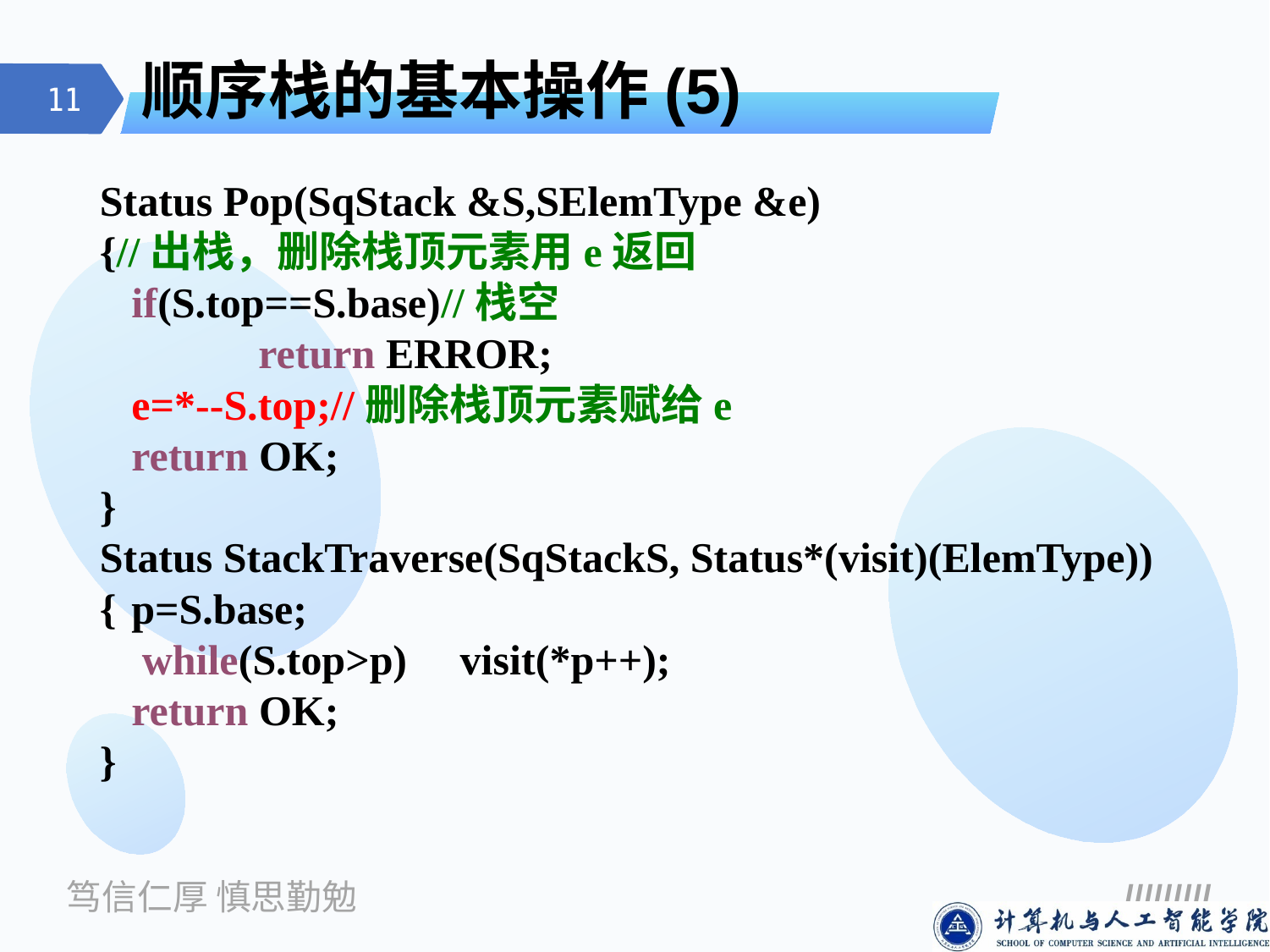

# 顺序栈的基本操作(5)
Status Pop(SqStack &S,SElemType &e)
{//出栈，删除栈顶元素用e返回
	if(S.top==S.base)//栈空
		return ERROR;
	e=*--S.top;//删除栈顶元素赋给e
	return OK;
}
Status StackTraverse(SqStackS, Status*(visit)(ElemType))
{	p=S.base;
    while(S.top>p)     visit(*p++);
	return OK;
}